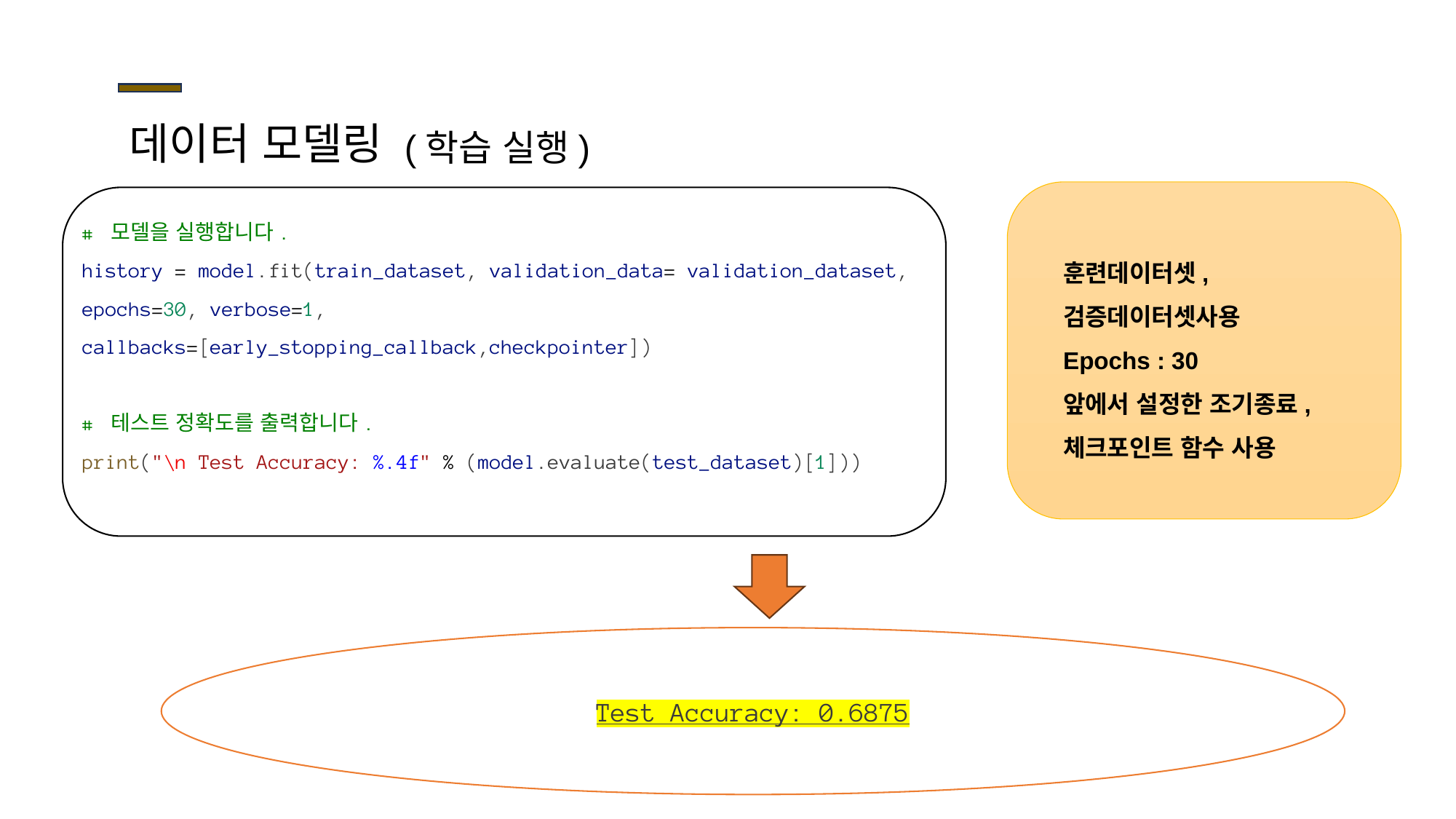

# 데이터 모델링
(학습 실행)

# 모델을 실행합니다.
history = model.fit(train_dataset, validation_data= validation_dataset,
epochs=30, verbose=1,
callbacks=[early_stopping_callback,checkpointer])
# 테스트 정확도를 출력합니다.
print("\n Test Accuracy: %.4f" % (model.evaluate(test_dataset)[1]))

훈련데이터셋, 검증데이터셋사용
Epochs : 30
앞에서 설정한 조기종료,
체크포인트 함수 사용

Test Accuracy: 0.6875